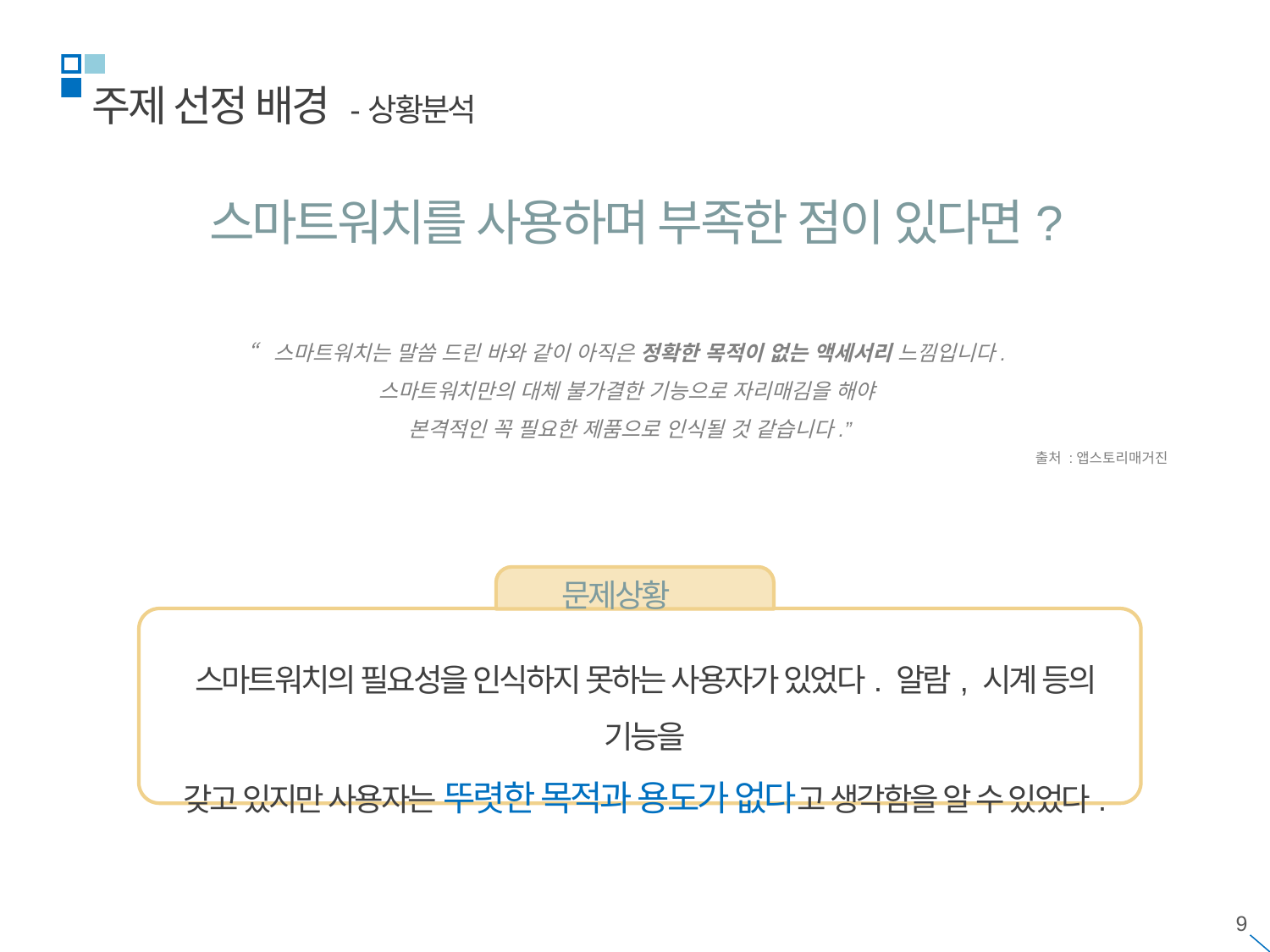

주제 선정 배경 -상황분석
스마트워치를 사용하며 부족한 점이 있다면?
“스마트워치는 말씀 드린 바와 같이 아직은 정확한 목적이 없는 액세서리 느낌입니다.
스마트워치만의 대체 불가결한 기능으로 자리매김을 해야
본격적인 꼭 필요한 제품으로 인식될 것 같습니다.”
출처 :앱스토리매거진
문제상황

스마트워치의 필요성을 인식하지 못하는 사용자가 있었다. 알람, 시계 등의 기능을
갖고 있지만 사용자는 뚜렷한 목적과 용도가 없다고 생각함을 알 수 있었다.